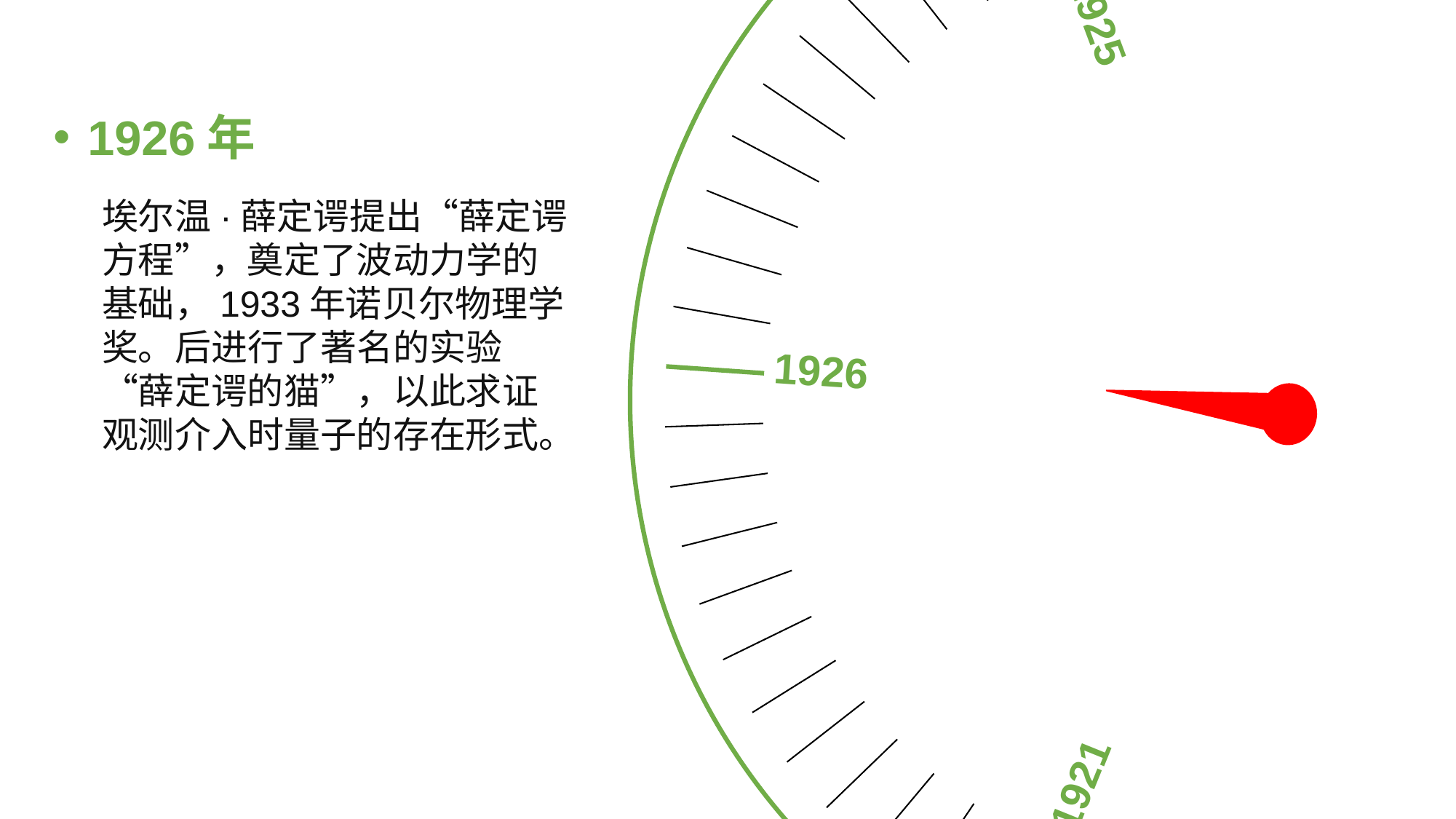

1921
1926
1923
1925
1924
1926年
埃尔温·薛定谔提出“薛定谔方程”，奠定了波动力学的基础，1933年诺贝尔物理学奖。后进行了著名的实验“薛定谔的猫”，以此求证观测介入时量子的存在形式。